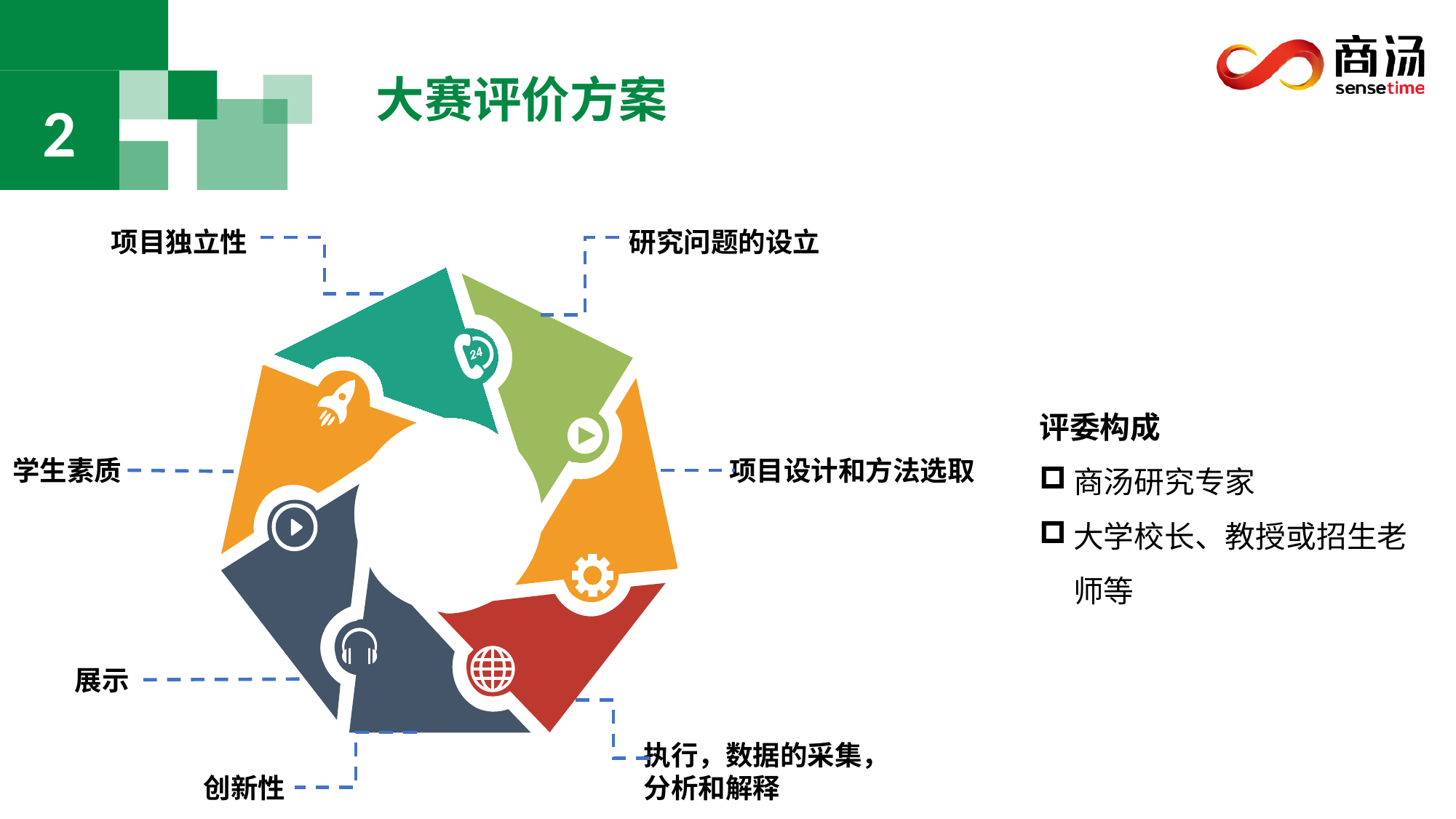

2
大赛评价方案
项目独立性

研究问题的设立

评委构成
商汤研究专家
大学校长、教授或招生老师等
学生素质

项目设计和方法选取
展示
执行，数据的采集，分析和解释
创新性